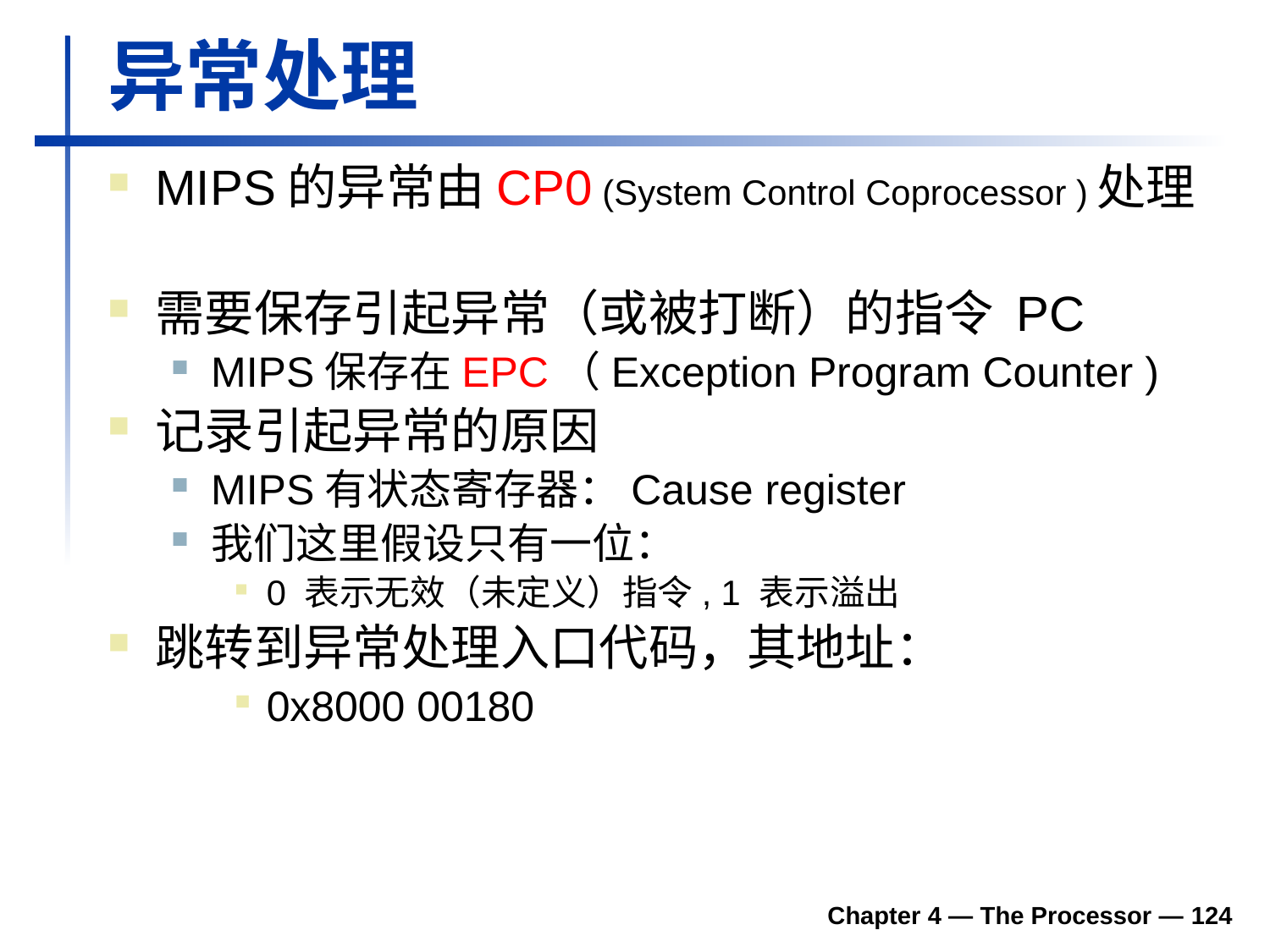

# 异常处理
MIPS的异常由CP0 (System Control Coprocessor )处理

需要保存引起异常（或被打断）的指令 PC
MIPS保存在EPC（Exception Program Counter )
记录引起异常的原因
MIPS有状态寄存器：Cause register
我们这里假设只有一位：
0 表示无效（未定义）指令, 1 表示溢出
跳转到异常处理入口代码，其地址：
0x8000 00180
Chapter 4 — The Processor — 124